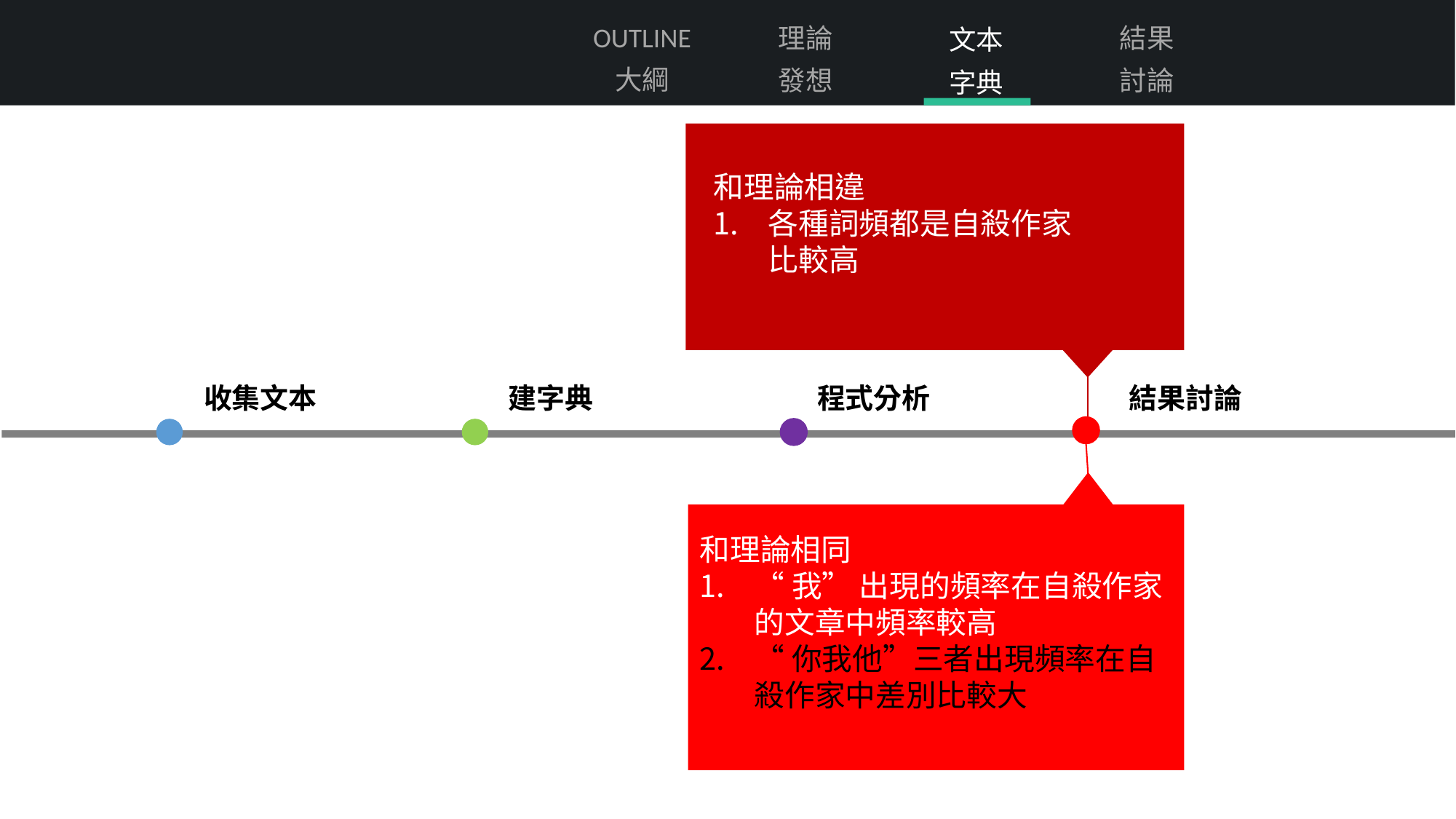

OUTLINE
大綱
結果
討論
理論
發想
文本
字典

和理論相違
各種詞頻都是自殺作家比較高

点击此处添加标题
顶部“开始”面板中可以对字体、字号、颜色、行距等进行修改。

收集文本
建字典
程式分析
結果討論

和理論相同
“我” 出現的頻率在自殺作家的文章中頻率較高
“你我他”三者出現頻率在自殺作家中差別比較大